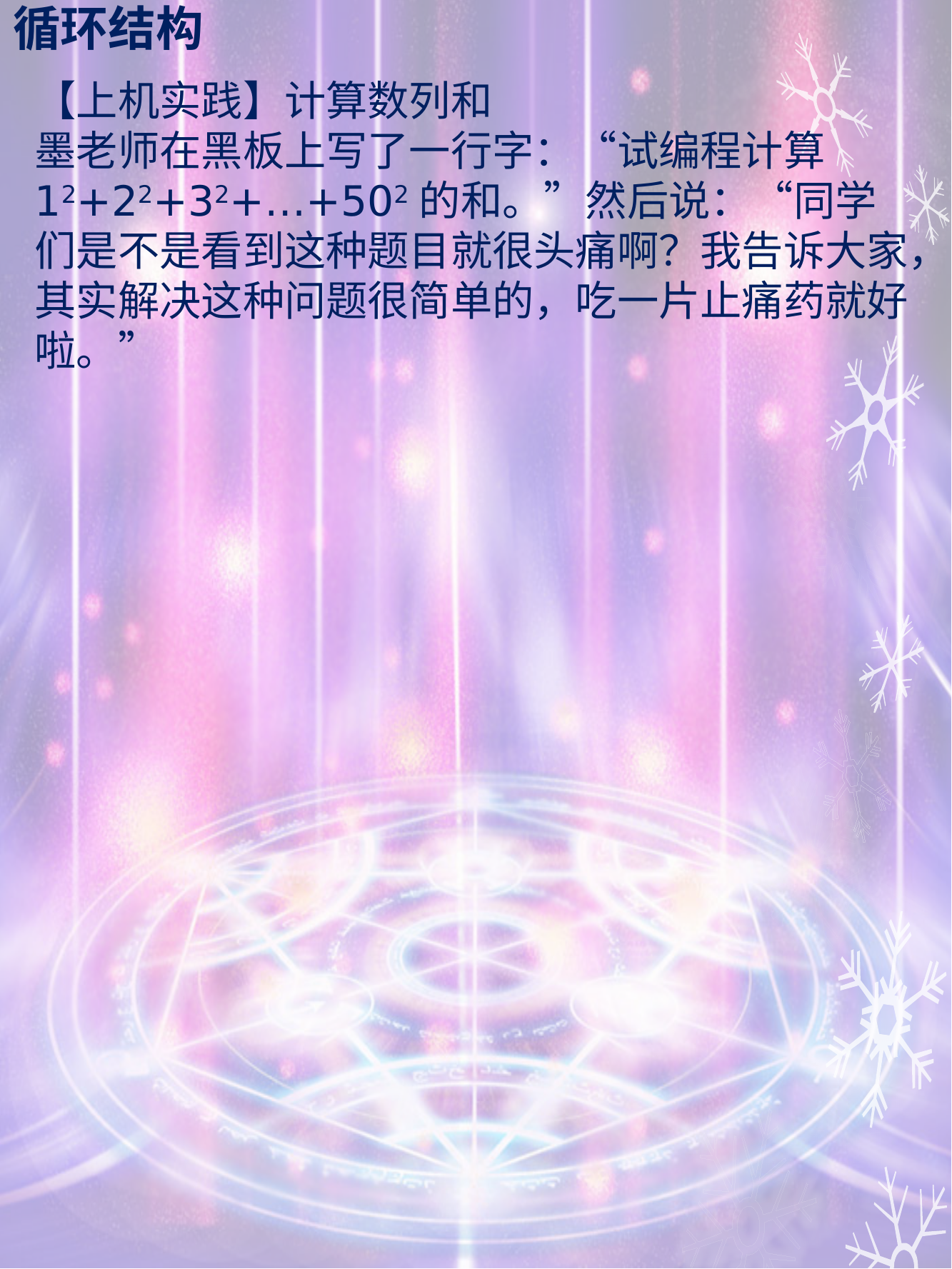

# 循环结构
【上机实践】计算数列和
墨老师在黑板上写了一行字：“试编程计算12+22+32+…+502的和。”然后说：“同学们是不是看到这种题目就很头痛啊？我告诉大家，其实解决这种问题很简单的，吃一片止痛药就好啦。”